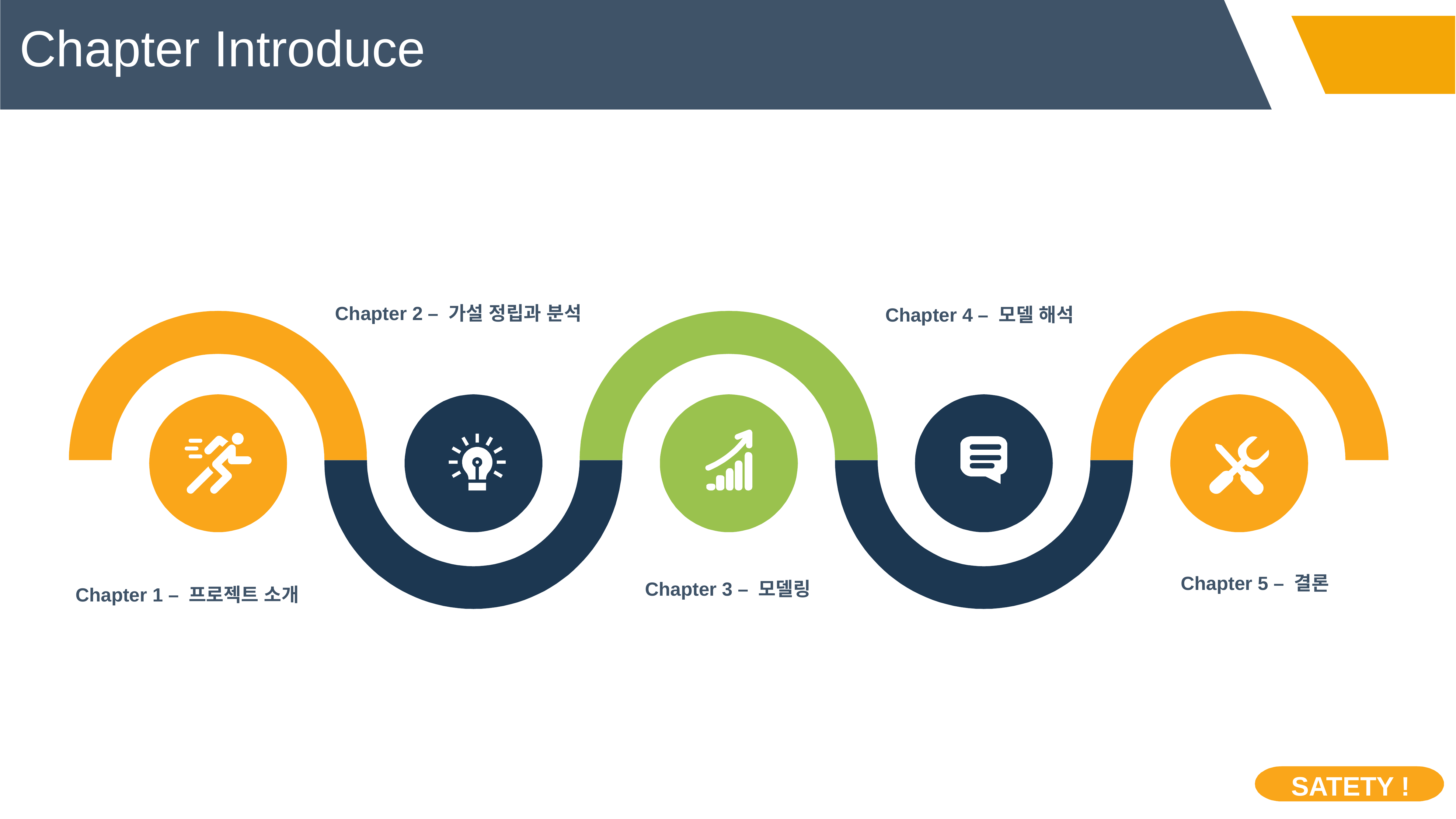

Chapter Introduce

Chapter 2 – 가설 정립과 분석
Chapter 4 – 모델 해석

Chapter 5 – 결론
Chapter 3 – 모델링
Chapter 1 – 프로젝트 소개

SATETY !